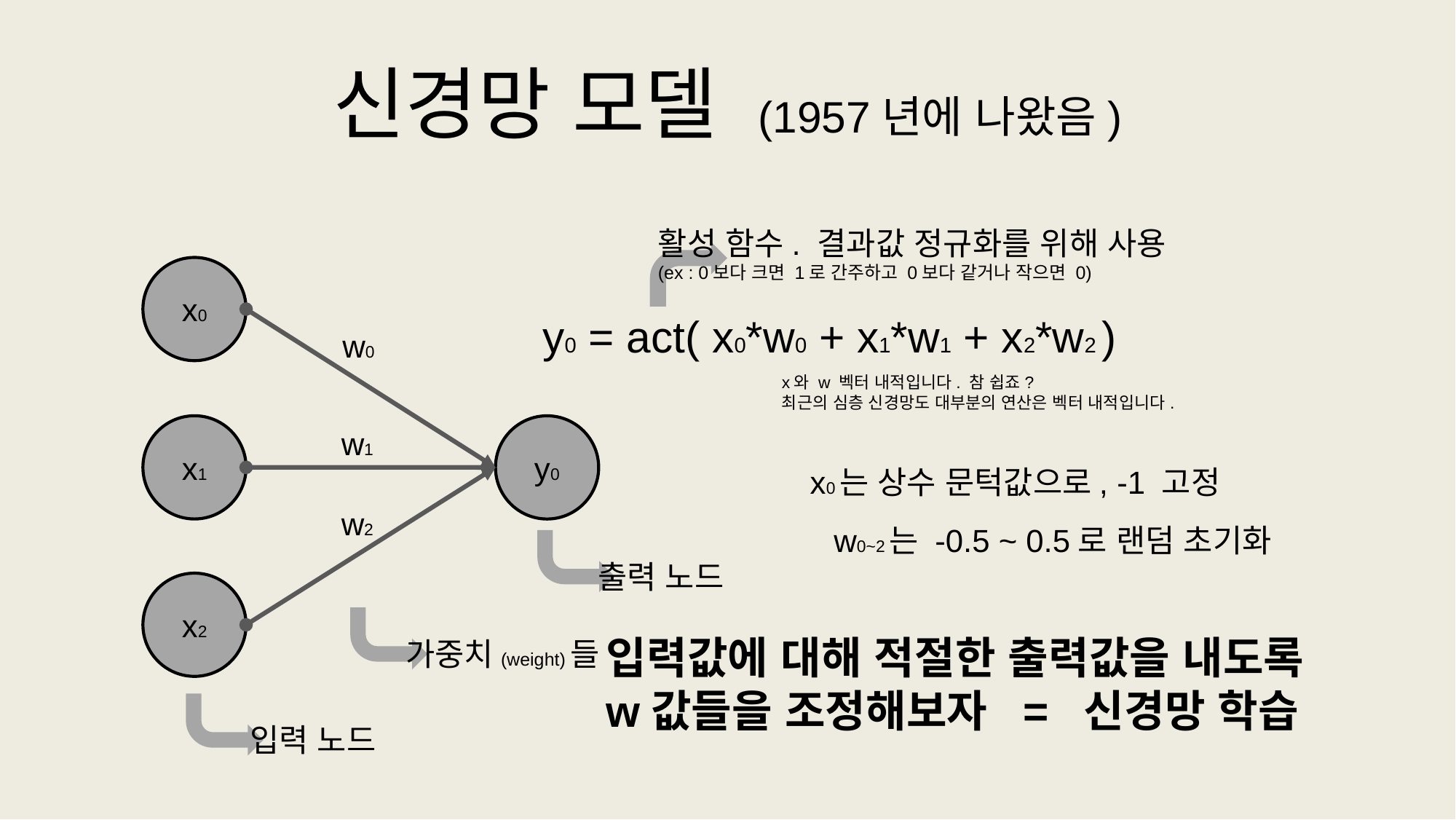

# 신경망 모델 (1957년에 나왔음)
활성 함수. 결과값 정규화를 위해 사용
(ex : 0보다 크면 1로 간주하고 0보다 같거나 작으면 0)

x0
y0 = act( x0*w0 + x1*w1 + x2*w2 )
w0
x와 w 벡터 내적입니다. 참 쉽죠?
최근의 심층 신경망도 대부분의 연산은 벡터 내적입니다.
x1
y0
w1
x0는 상수 문턱값으로, -1 고정
w2
w0~2는 -0.5 ~ 0.5로 랜덤 초기화

출력 노드
x2

입력값에 대해 적절한 출력값을 내도록
w값들을 조정해보자  =  신경망 학습
가중치(weight)들

입력 노드